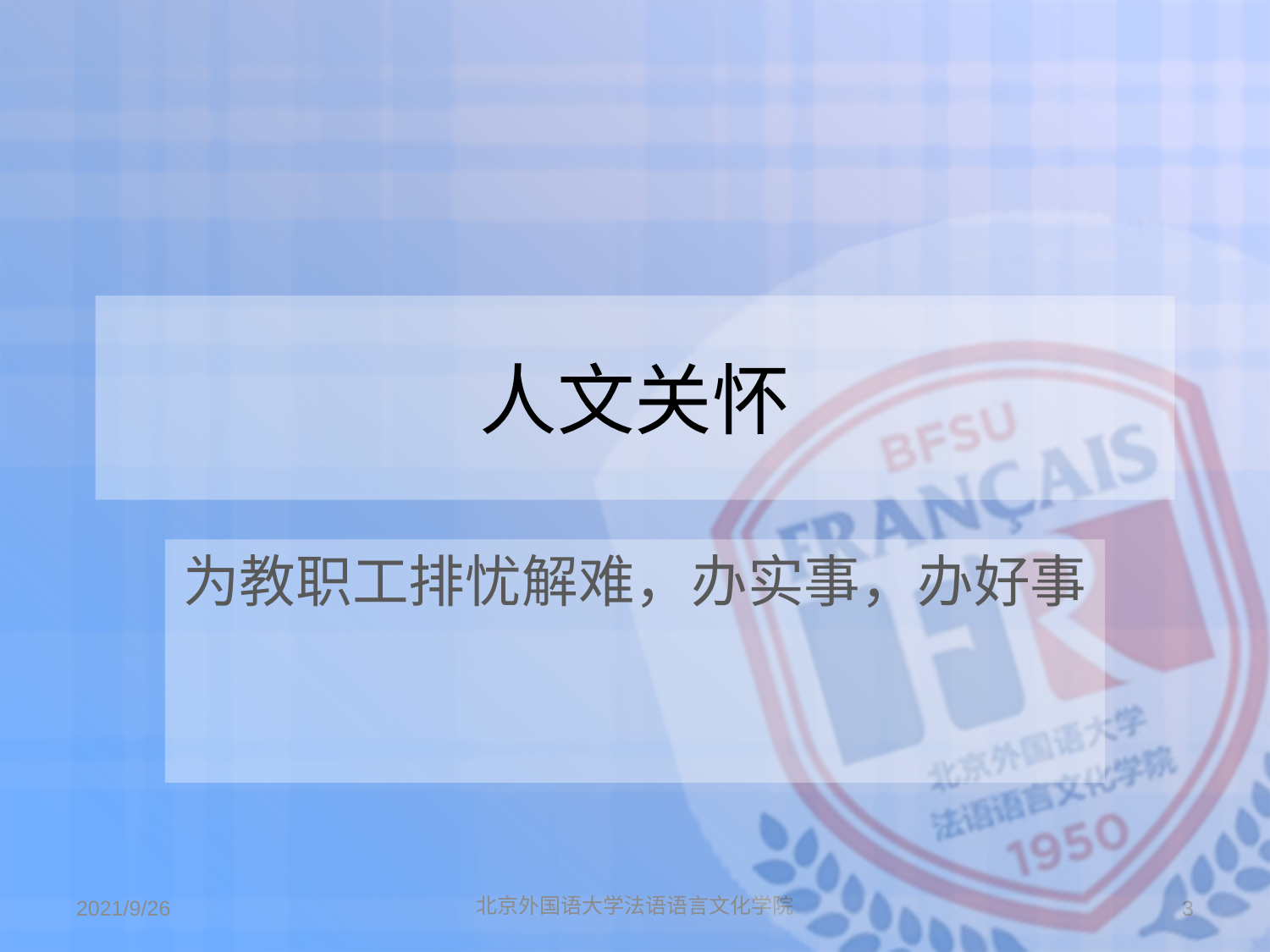

# 人文关怀
为教职工排忧解难，办实事，办好事
2021/9/26
北京外国语大学法语语言文化学院
3